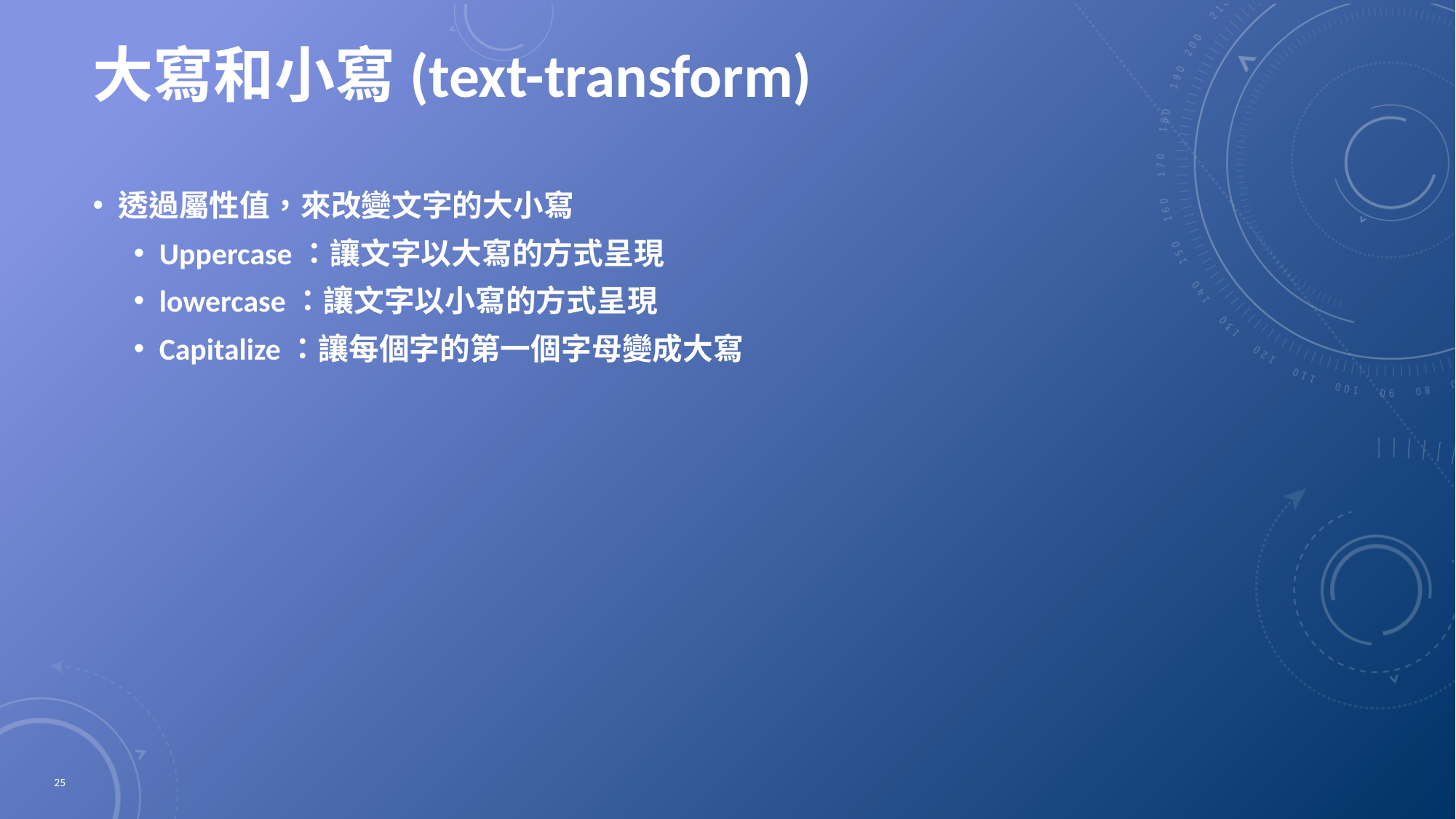

# 大寫和小寫(text-transform)
透過屬性值，來改變文字的大小寫
Uppercase：讓文字以大寫的方式呈現
lowercase：讓文字以小寫的方式呈現
Capitalize：讓每個字的第一個字母變成大寫

25